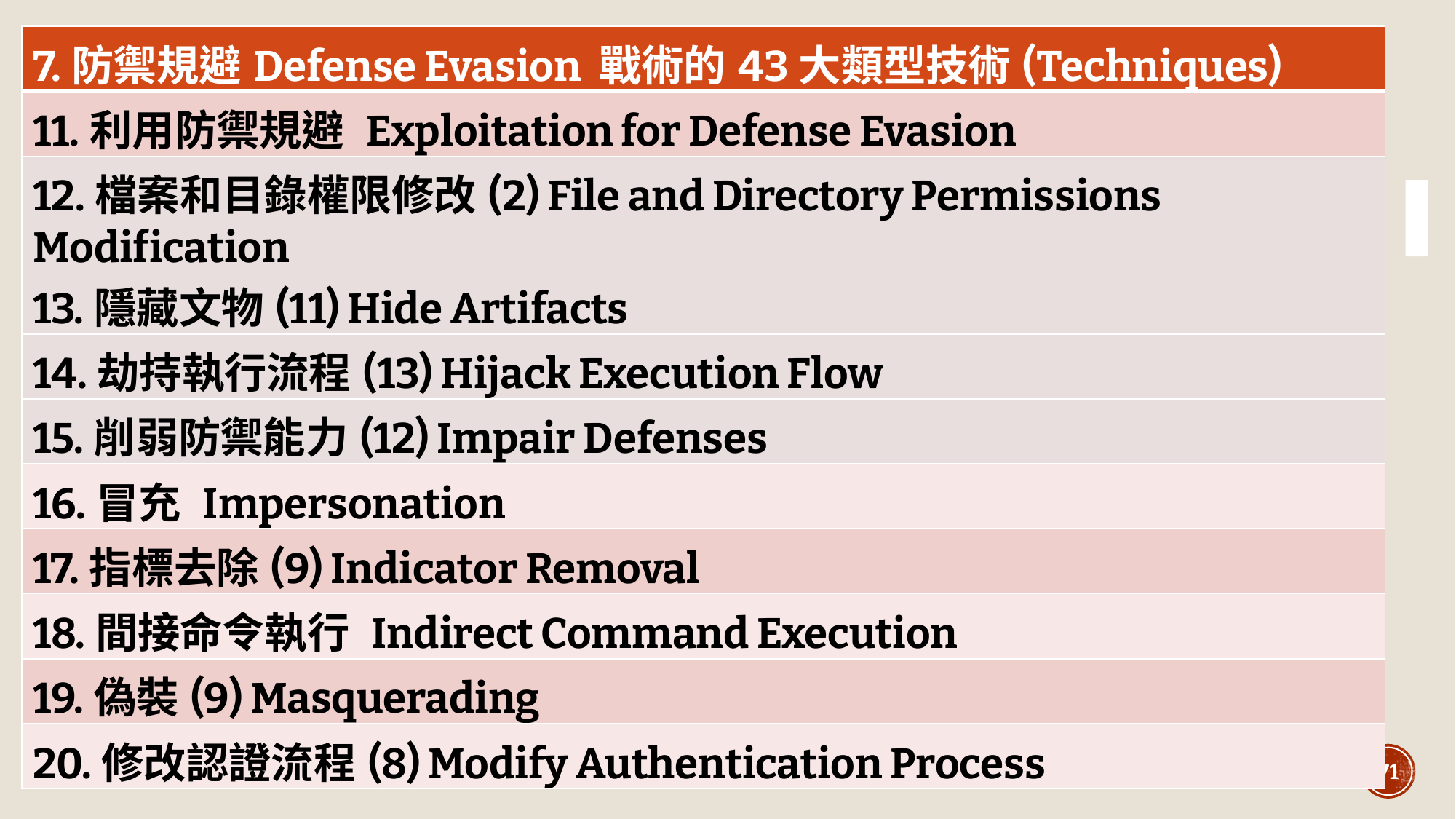

| 7.防禦規避Defense Evasion 戰術的43大類型技術(Techniques) |
| --- |
| 11.利用防禦規避 Exploitation for Defense Evasion |
| 12.檔案和目錄權限修改(2) File and Directory Permissions Modification |
| 13.隱藏文物(11) Hide Artifacts |
| 14.劫持執行流程(13) Hijack Execution Flow |
| 15.削弱防禦能力(12) Impair Defenses |
| 16.冒充 Impersonation |
| 17.指標去除(9) Indicator Removal |
| 18.間接命令執行 Indirect Command Execution |
| 19.偽裝(9) Masquerading |
| 20.修改認證流程(8) Modify Authentication Process |

71